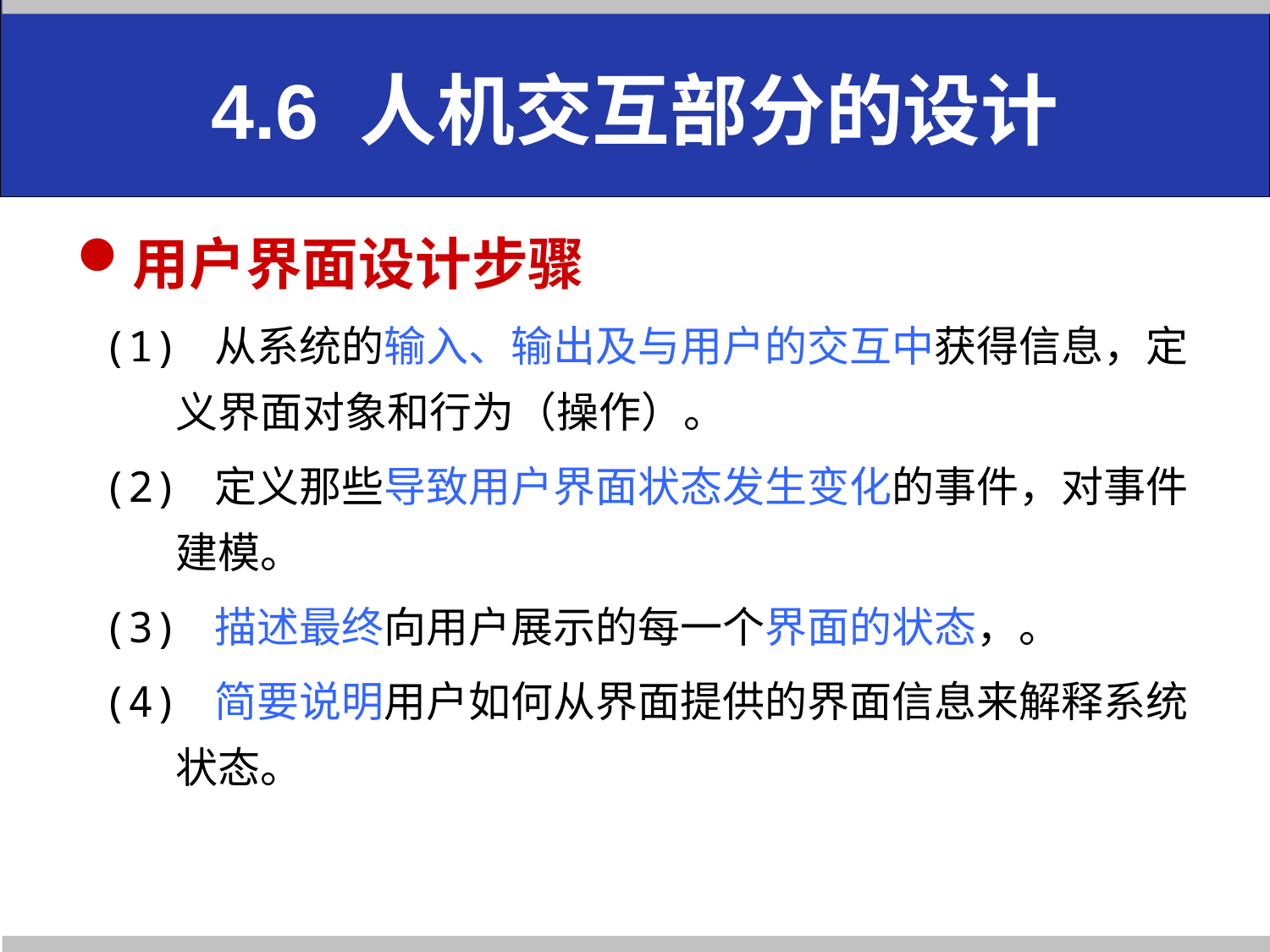

# 4.6 人机交互部分的设计
用户界面设计步骤
(1) 从系统的输入、输出及与用户的交互中获得信息，定义界面对象和行为（操作）。
(2) 定义那些导致用户界面状态发生变化的事件，对事件建模。
(3) 描述最终向用户展示的每一个界面的状态，。
(4) 简要说明用户如何从界面提供的界面信息来解释系统状态。
598